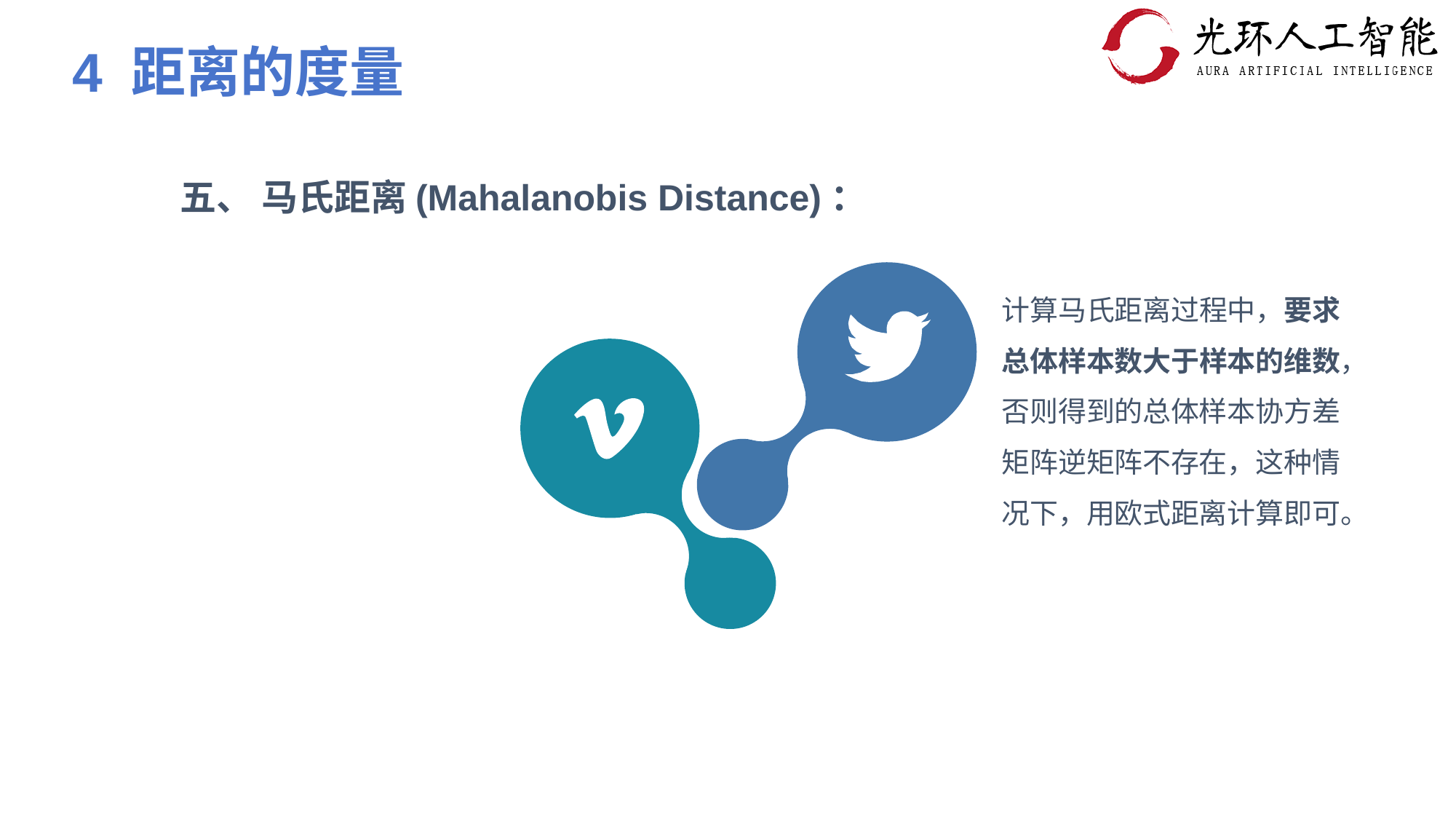

4 距离的度量
五、 马氏距离(Mahalanobis Distance)：
计算马氏距离过程中，要求总体样本数大于样本的维数，否则得到的总体样本协方差矩阵逆矩阵不存在，这种情况下，用欧式距离计算即可。